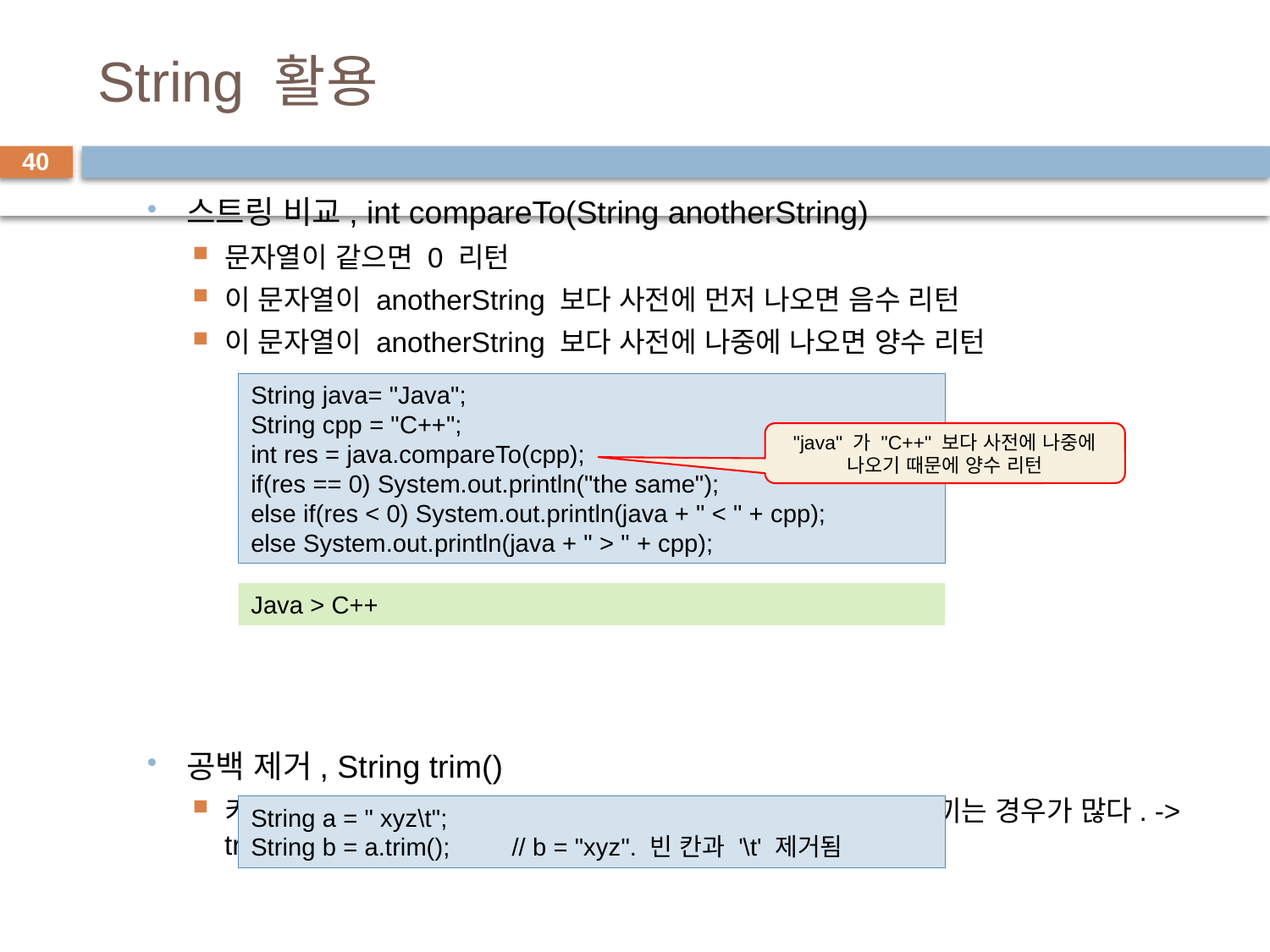

# String 활용
40
스트링 비교, int compareTo(String anotherString)
문자열이 같으면 0 리턴
이 문자열이 anotherString 보다 사전에 먼저 나오면 음수 리턴
이 문자열이 anotherString 보다 사전에 나중에 나오면 양수 리턴

공백 제거, String trim()
키보드나 파일로부터 스트링을 입력 시, 스트링 앞 뒤 공백이 끼는 경우가 많다. -> trim()을 이용하면 스트링 앞 뒤에 있는 공백 제거

String java= "Java";
String cpp = "C++";
int res = java.compareTo(cpp);
if(res == 0) System.out.println("the same");
else if(res < 0) System.out.println(java + " < " + cpp);
else System.out.println(java + " > " + cpp);
"java" 가 "C++" 보다 사전에 나중에 나오기 때문에 양수 리턴
Java > C++
String a = " xyz\t";
String b = a.trim();	 // b = "xyz". 빈 칸과 '\t' 제거됨